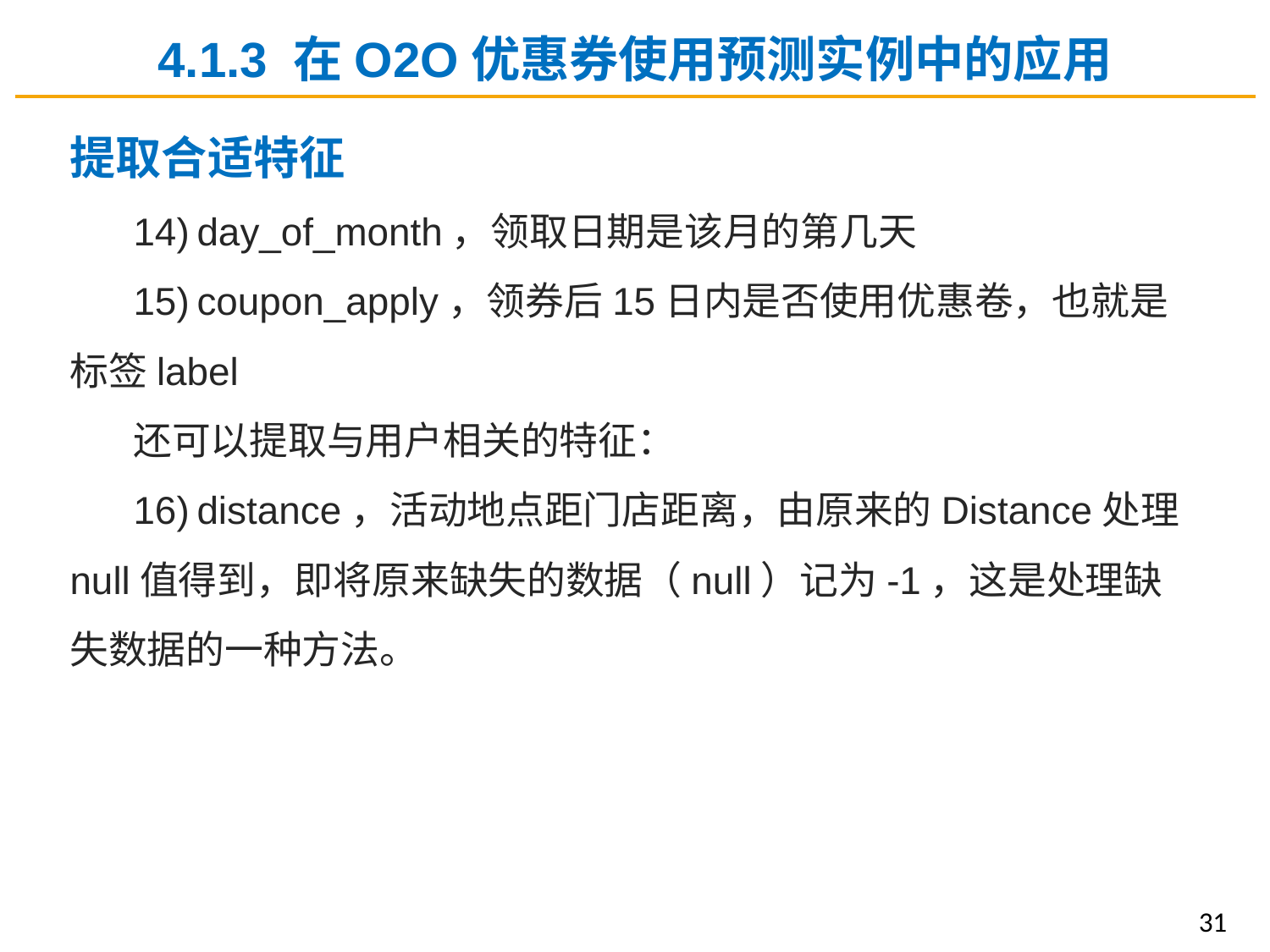

4.1.3 在O2O优惠券使用预测实例中的应用
提取合适特征
14)	day_of_month，领取日期是该月的第几天
15)	coupon_apply，领券后15日内是否使用优惠卷，也就是标签label
还可以提取与用户相关的特征：
16)	distance，活动地点距门店距离，由原来的Distance处理null值得到，即将原来缺失的数据（null）记为-1，这是处理缺失数据的一种方法。
31